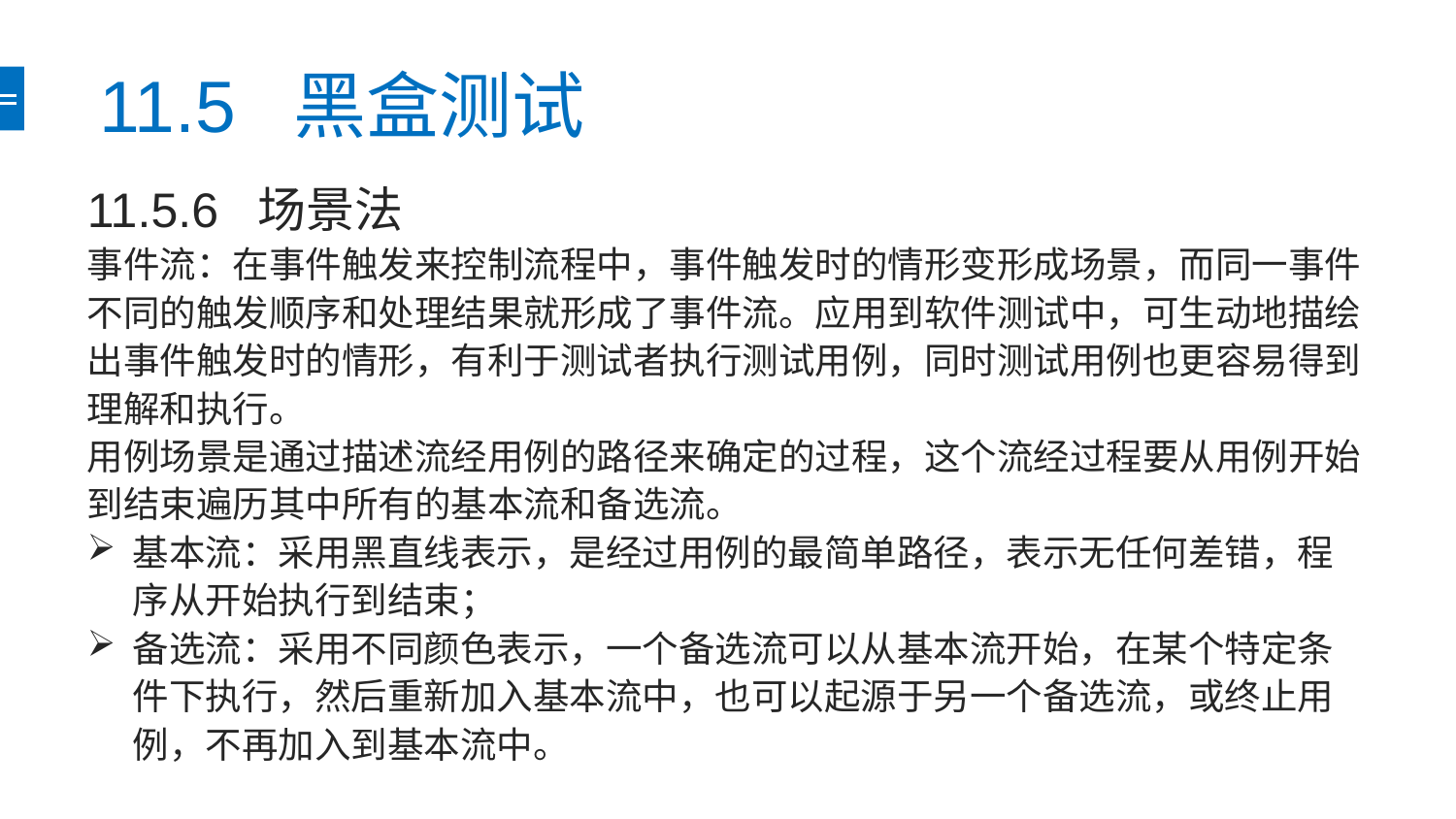

# 11.5  黑盒测试
11.5.6  场景法
事件流：在事件触发来控制流程中，事件触发时的情形变形成场景，而同一事件不同的触发顺序和处理结果就形成了事件流。应用到软件测试中，可生动地描绘出事件触发时的情形，有利于测试者执行测试用例，同时测试用例也更容易得到理解和执行。
用例场景是通过描述流经用例的路径来确定的过程，这个流经过程要从用例开始到结束遍历其中所有的基本流和备选流。
基本流：采用黑直线表示，是经过用例的最简单路径，表示无任何差错，程序从开始执行到结束；
备选流：采用不同颜色表示，一个备选流可以从基本流开始，在某个特定条件下执行，然后重新加入基本流中，也可以起源于另一个备选流，或终止用例，不再加入到基本流中。